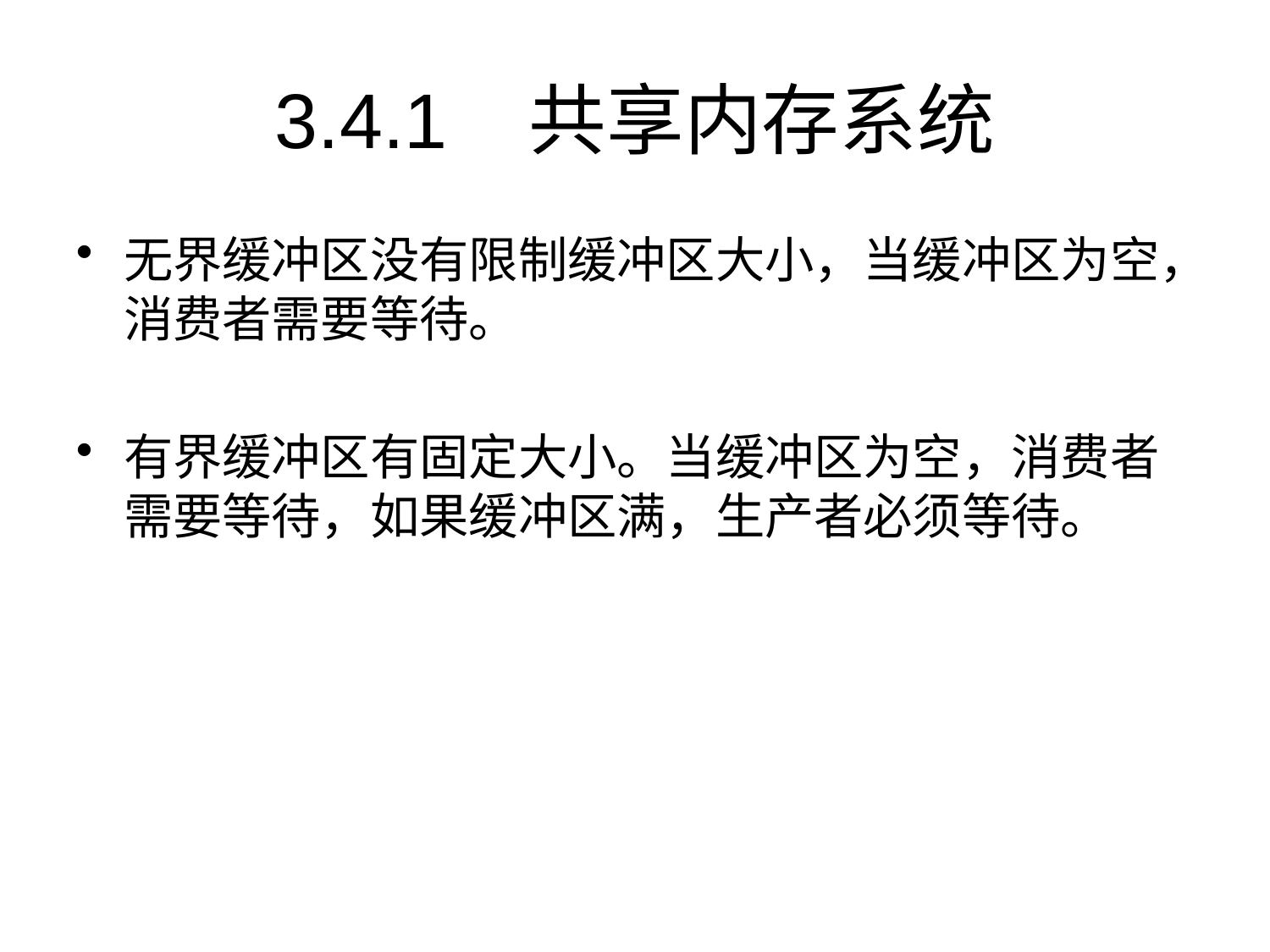

# 3.4.1	共享内存系统
无界缓冲区没有限制缓冲区大小，当缓冲区为空，消费者需要等待。

有界缓冲区有固定大小。当缓冲区为空，消费者需要等待，如果缓冲区满，生产者必须等待。